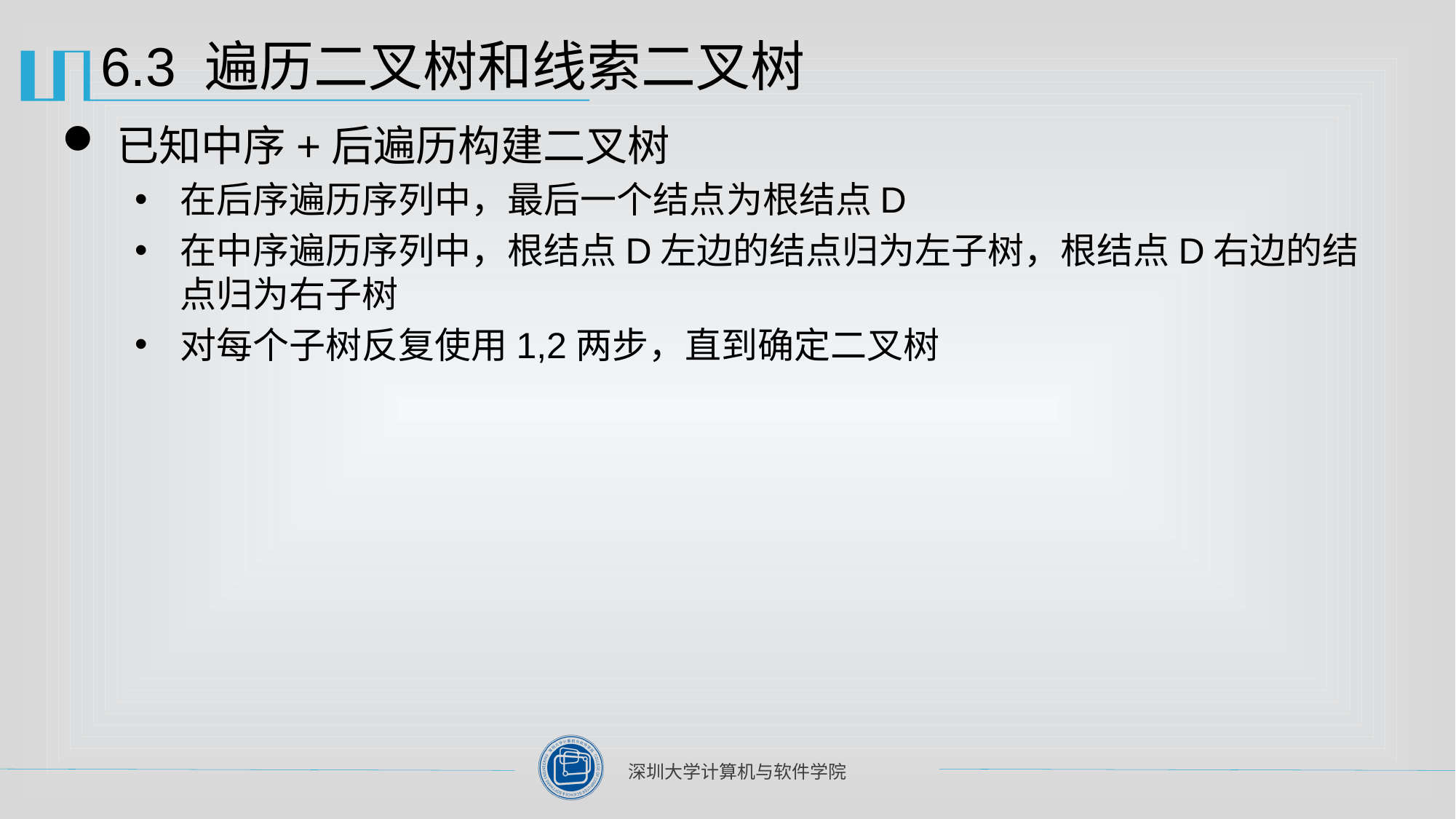

# 6.3 遍历二叉树和线索二叉树
已知中序+后遍历构建二叉树
在后序遍历序列中，最后一个结点为根结点D
在中序遍历序列中，根结点D左边的结点归为左子树，根结点D右边的结点归为右子树
对每个子树反复使用1,2两步，直到确定二叉树

55